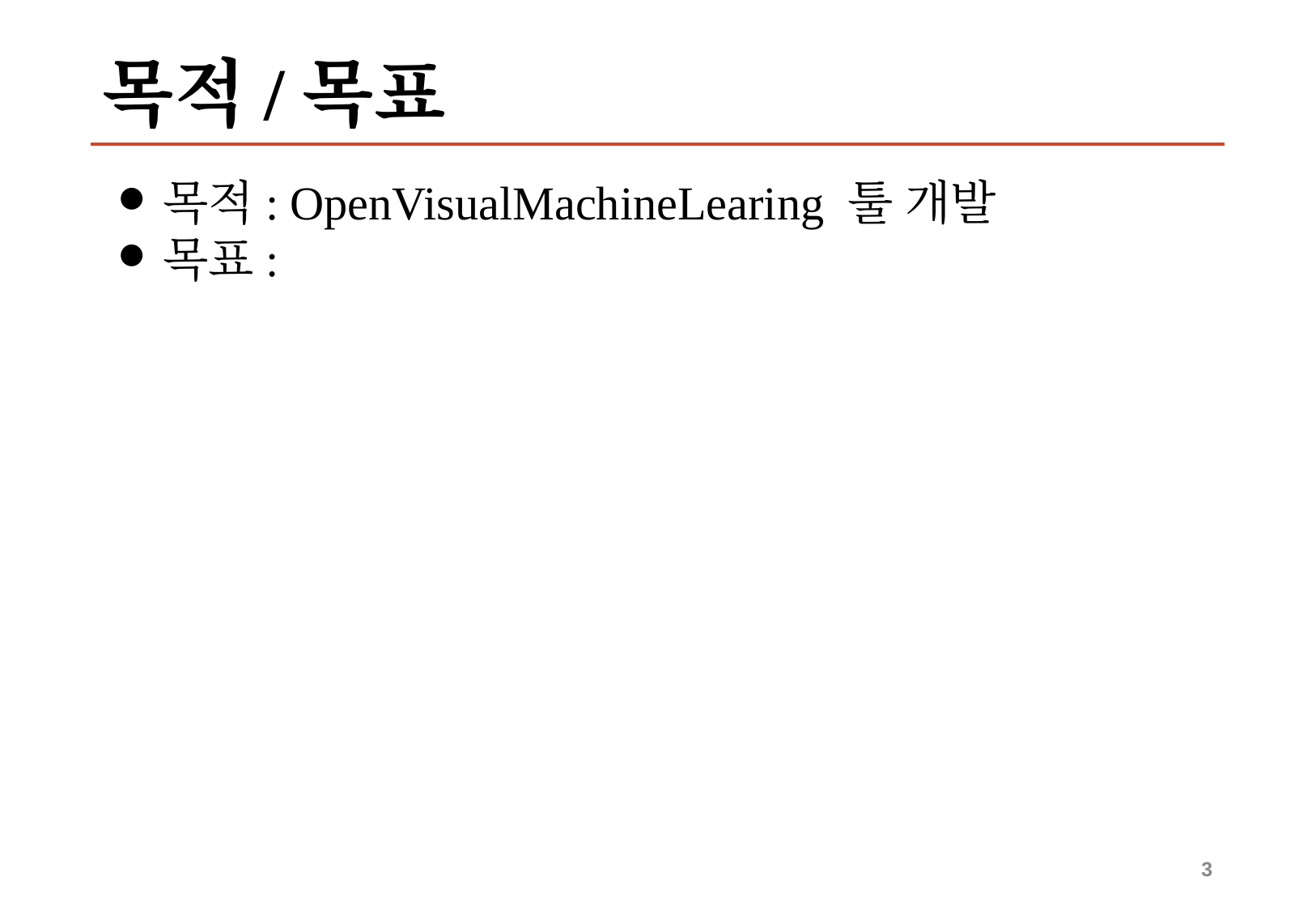

# 목적/목표
목적: OpenVisualMachineLearing 툴 개발
목표:

3